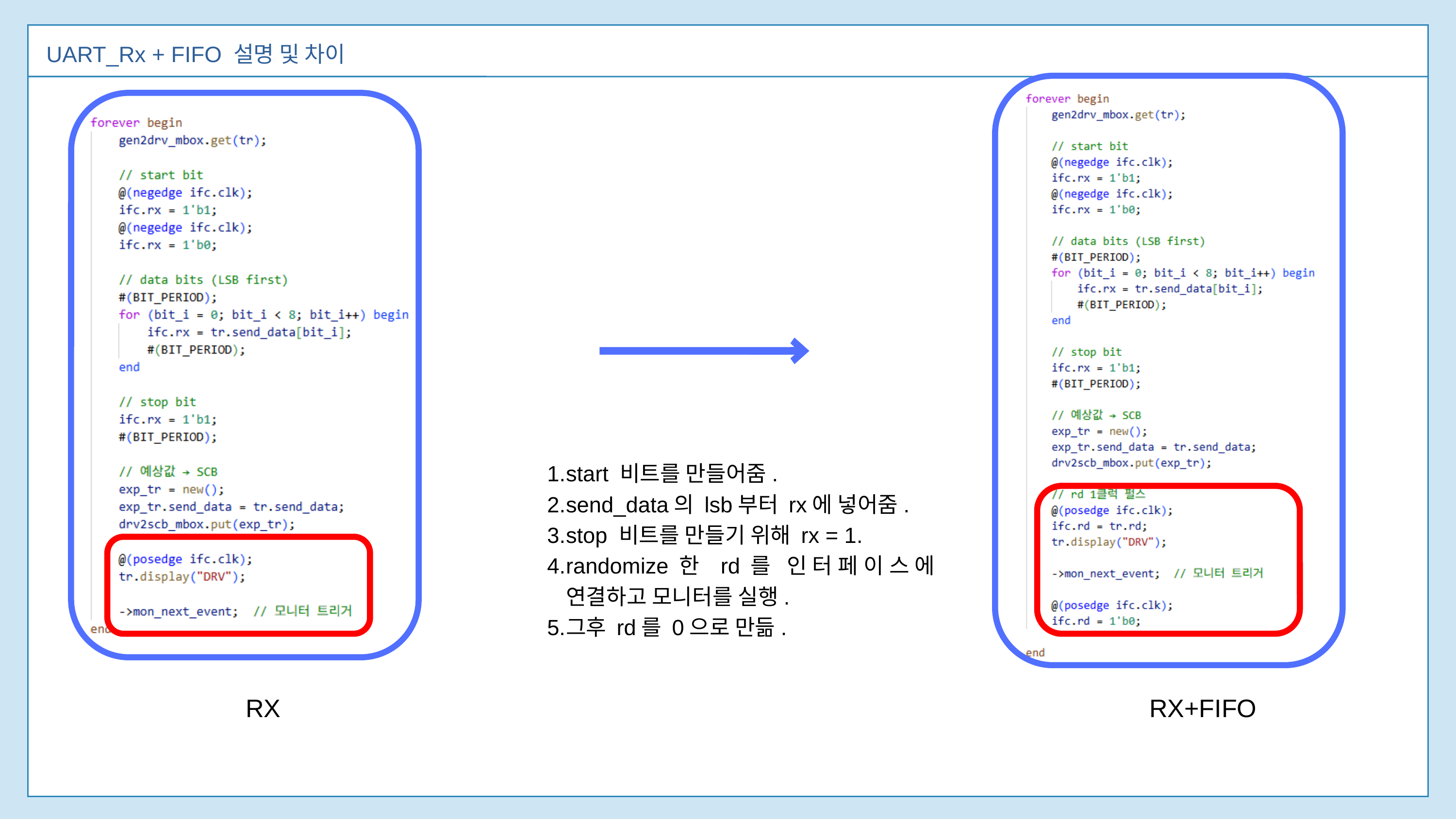

UART_Rx + FIFO 설명 및 차이

start 비트를 만들어줌.
send_data의 lsb부터 rx에 넣어줌.
stop 비트를 만들기 위해 rx = 1.
randomize한 rd를 인터페이스에 연결하고 모니터를 실행.
그후 rd를 0으로 만듦.

RX
RX+FIFO